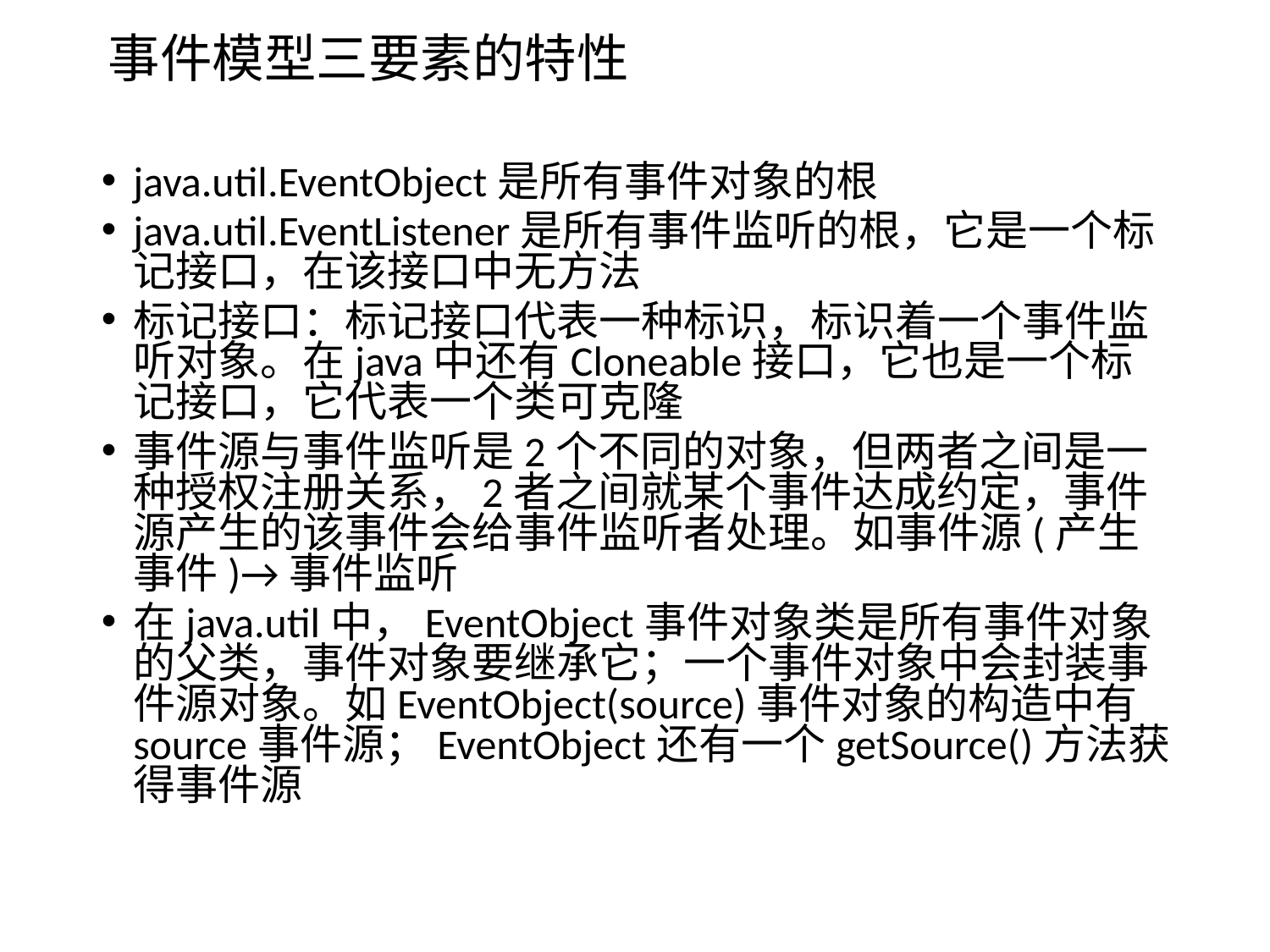

# 事件模型三要素的特性
java.util.EventObject是所有事件对象的根
java.util.EventListener是所有事件监听的根，它是一个标记接口，在该接口中无方法
标记接口：标记接口代表一种标识，标识着一个事件监听对象。在java中还有Cloneable接口，它也是一个标记接口，它代表一个类可克隆
事件源与事件监听是2个不同的对象，但两者之间是一种授权注册关系，2者之间就某个事件达成约定，事件源产生的该事件会给事件监听者处理。如事件源(产生事件)→事件监听
在java.util中，EventObject事件对象类是所有事件对象的父类，事件对象要继承它；一个事件对象中会封装事件源对象。如EventObject(source)事件对象的构造中有source事件源；EventObject还有一个getSource()方法获得事件源